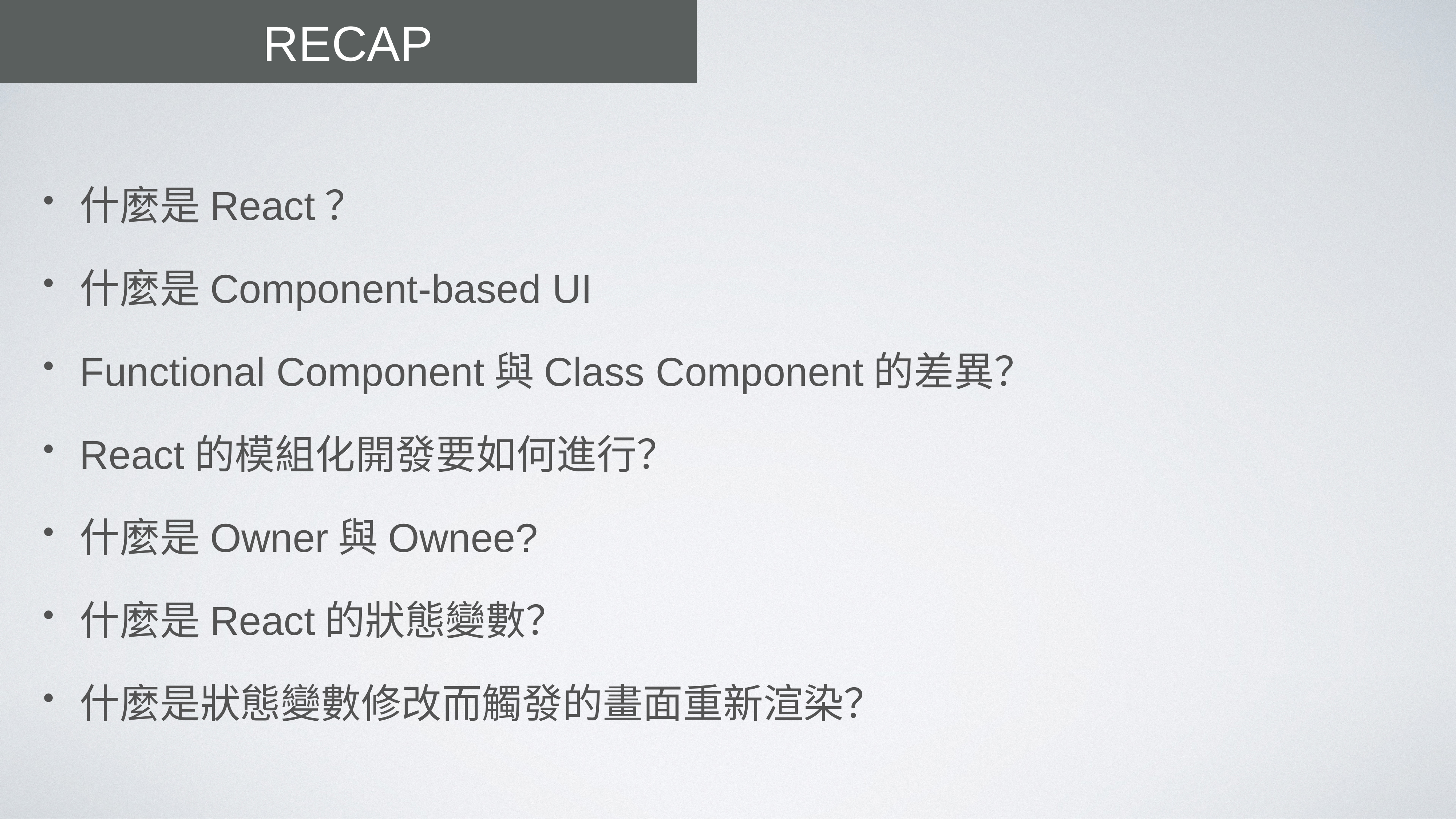

75
# Recap
什麼是React？
什麼是Component-based UI
Functional Component與Class Component的差異？
React的模組化開發要如何進行？
什麼是Owner與Ownee?
什麼是React的狀態變數？
什麼是狀態變數修改而觸發的畫面重新渲染？